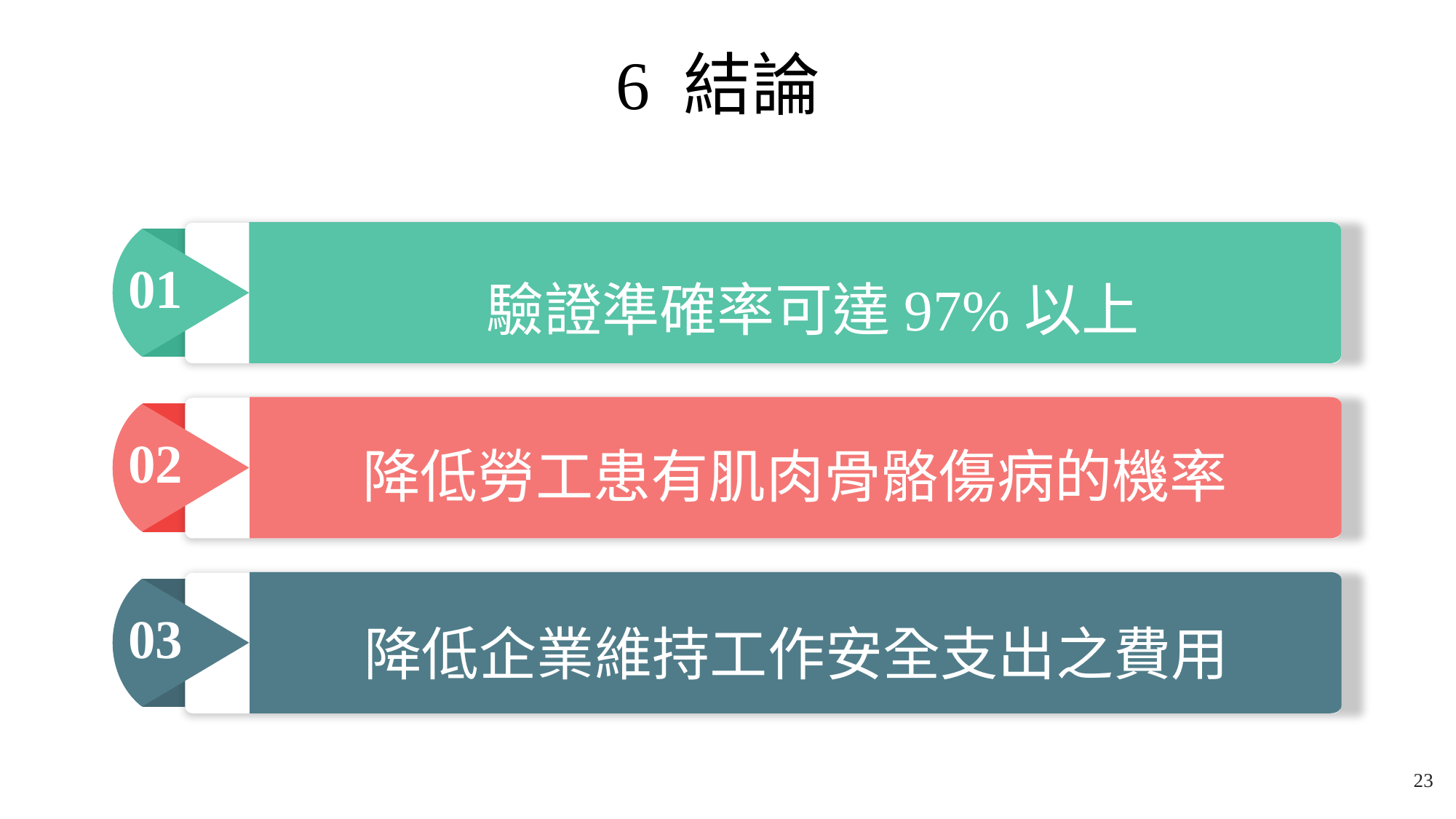

# 6 結論

驗證準確率可達97%以上

01

02
降低勞工患有肌肉骨骼傷病的機率

降低企業維持工作安全支出之費用

03
23